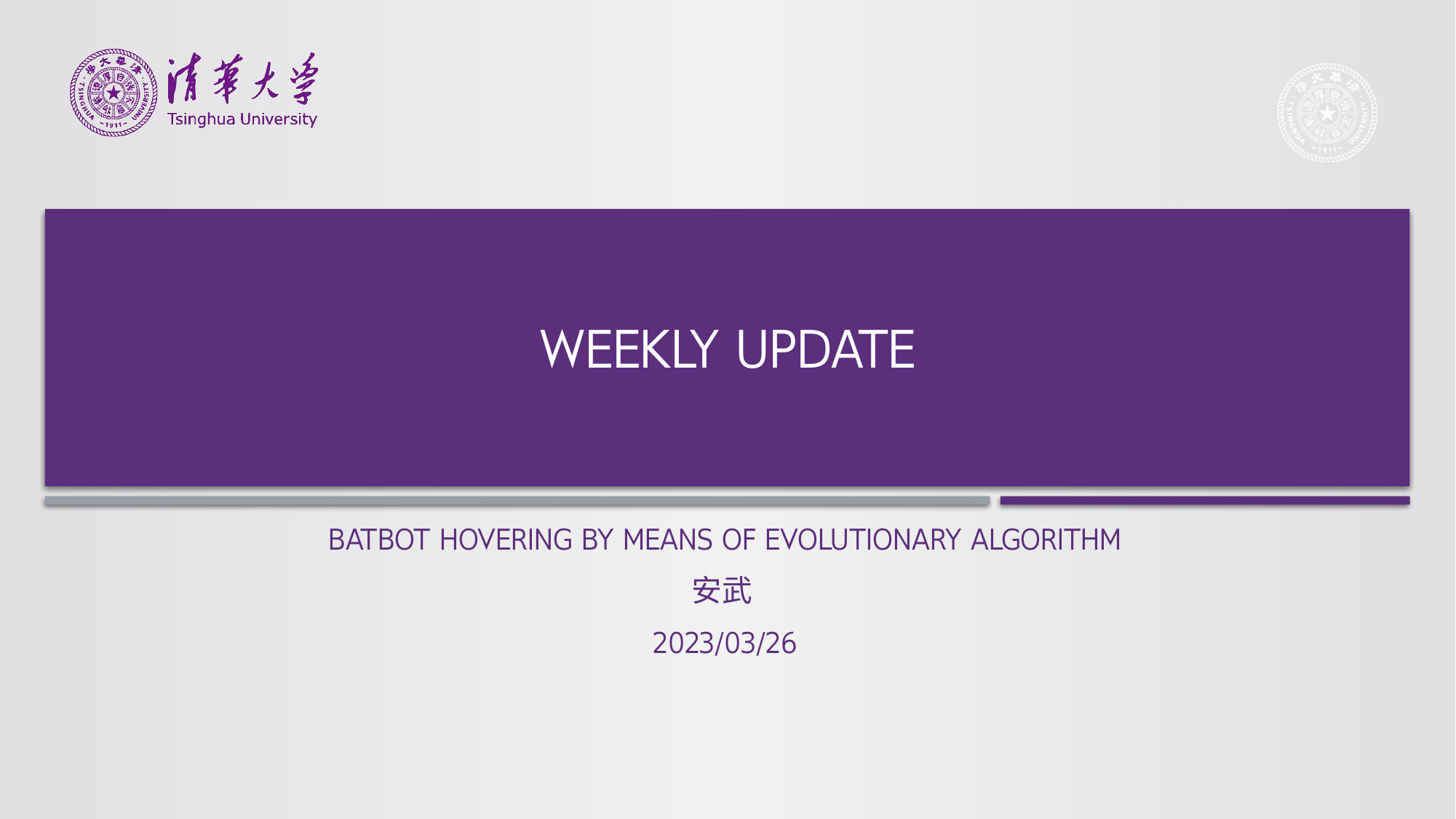

# Weekly update
Batbot hovering by means of evolutionary algorithm
安武
2023/03/26